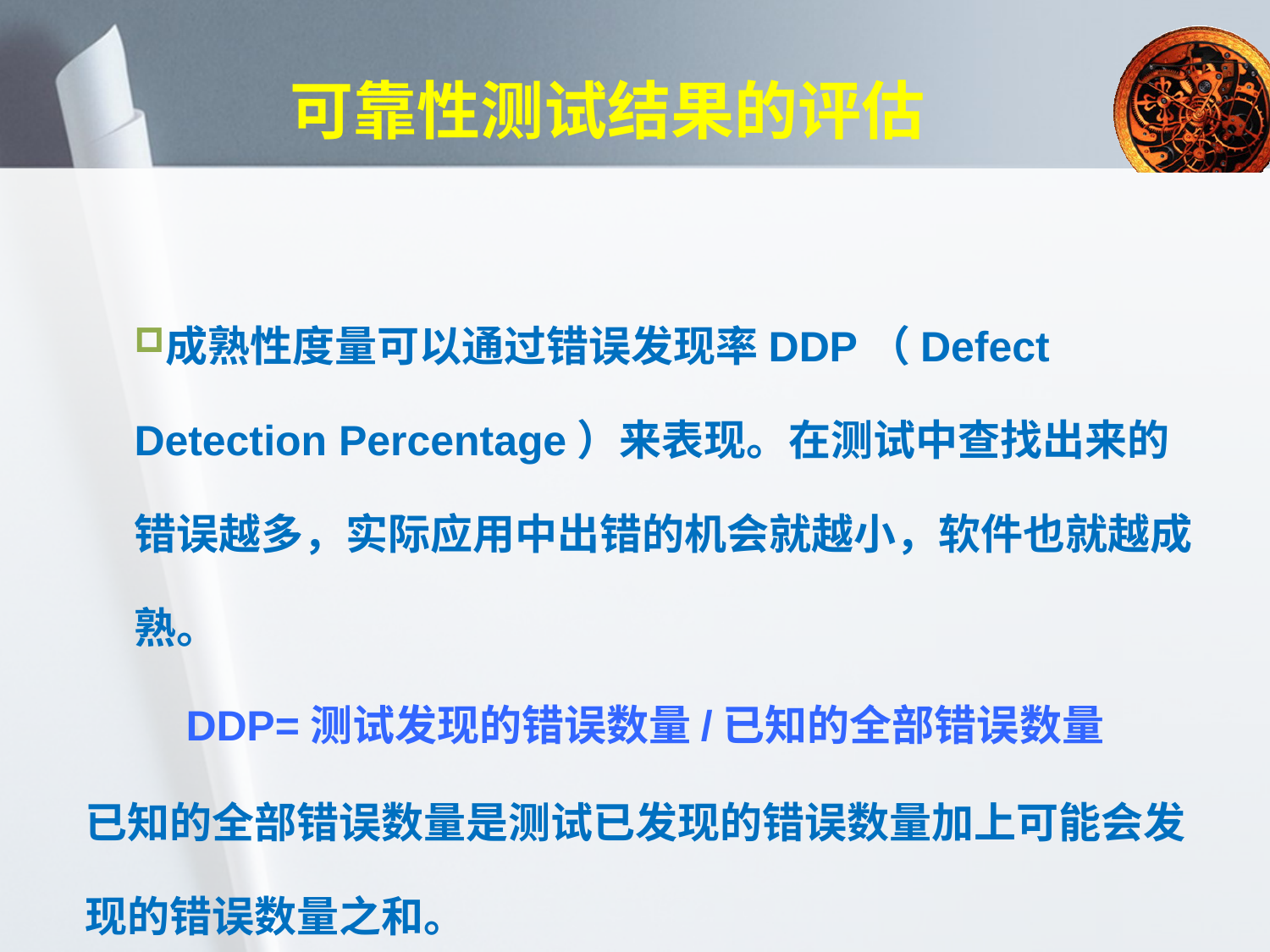

可靠性测试结果的评估
成熟性度量可以通过错误发现率DDP（Defect Detection Percentage）来表现。在测试中查找出来的错误越多，实际应用中出错的机会就越小，软件也就越成熟。
DDP=测试发现的错误数量/已知的全部错误数量
已知的全部错误数量是测试已发现的错误数量加上可能会发现的错误数量之和。